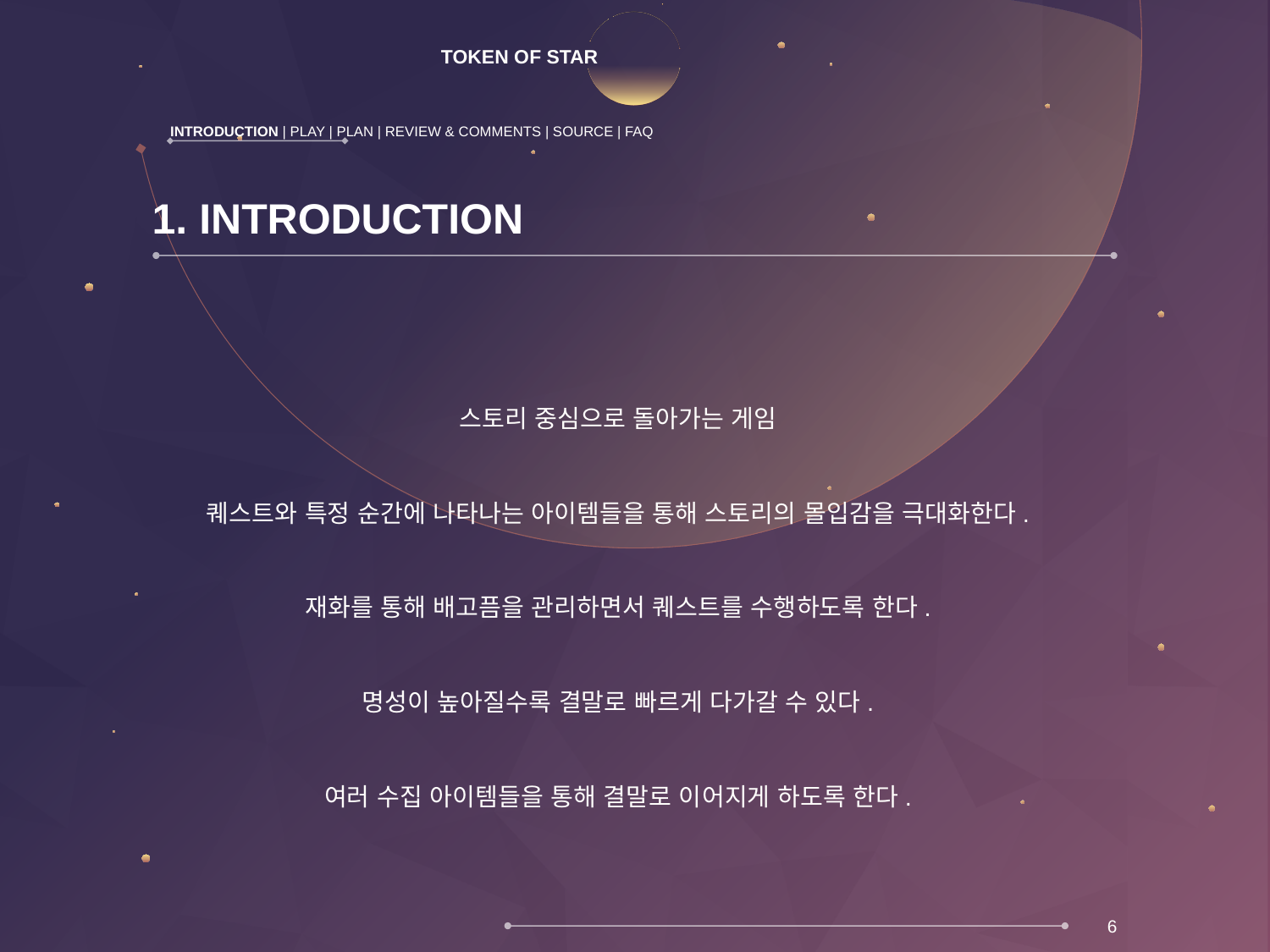

# TOKEN OF STAR
INTRODUCTION | PLAY | PLAN | REVIEW & COMMENTS | SOURCE | FAQ
1. INTRODUCTION
3. 기획 의도
스토리 중심으로 돌아가는 게임

퀘스트와 특정 순간에 나타나는 아이템들을 통해 스토리의 몰입감을 극대화한다.

재화를 통해 배고픔을 관리하면서 퀘스트를 수행하도록 한다.

명성이 높아질수록 결말로 빠르게 다가갈 수 있다.

여러 수집 아이템들을 통해 결말로 이어지게 하도록 한다.
6